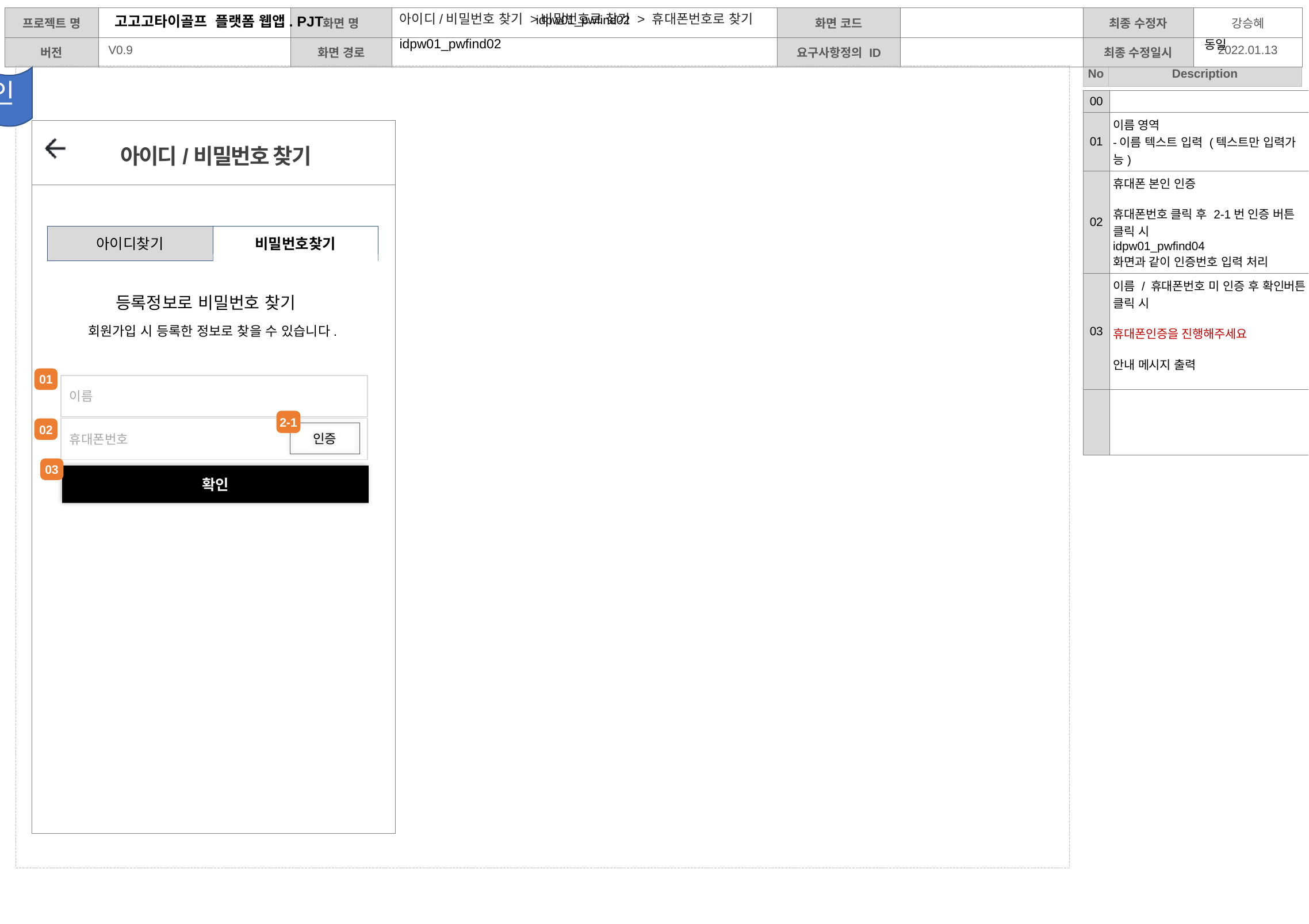

idpw01_pwfind02
아이디/비밀번호 찾기 >비밀번호로 찾기 > 휴대폰번호로 찾기

동일
idpw01_pwfind02

디자인
| 00 |  |
| --- | --- |
| 01 | 이름 영역 -이름 텍스트 입력 (텍스트만 입력가능) |
| 02 | 휴대폰 본인 인증 휴대폰번호 클릭 후 2-1번 인증 버튼 클릭 시 idpw01\_pwfind04 화면과 같이 인증번호 입력 처리 |
| 03 | 이름 / 휴대폰번호 미 인증 후 확인버튼 클릭 시 휴대폰인증을 진행해주세요 안내 메시지 출력 |
|  |  |
아이디/비밀번호 찾기
아이디찾기
비밀번호찾기

등록정보로 비밀번호 찾기
회원가입 시 등록한 정보로 찾을 수 있습니다.
01
이름
2-1
휴대폰번호
02
인증
03
확인